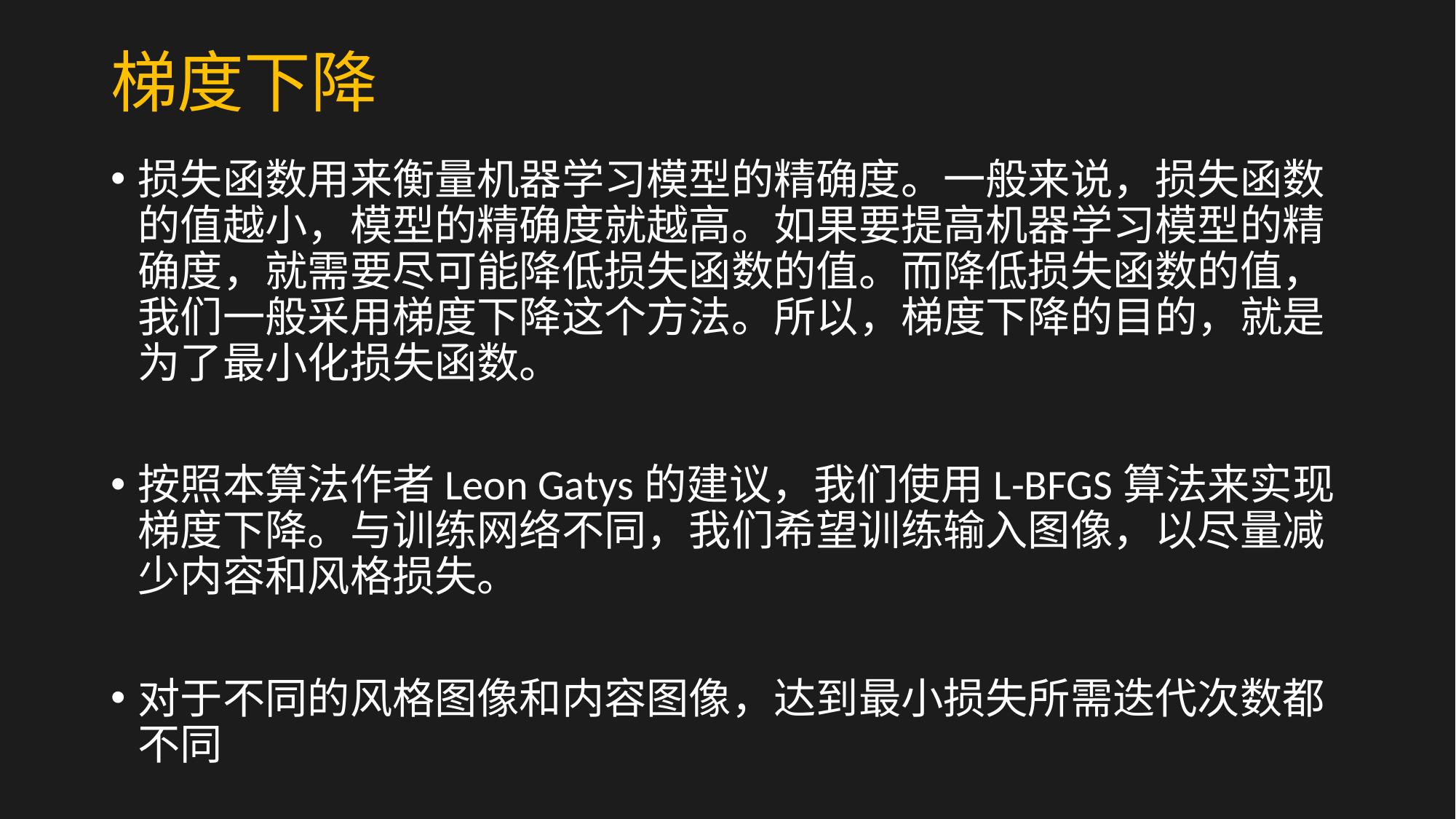

# 梯度下降
损失函数用来衡量机器学习模型的精确度。一般来说，损失函数的值越小，模型的精确度就越高。如果要提高机器学习模型的精确度，就需要尽可能降低损失函数的值。而降低损失函数的值，我们一般采用梯度下降这个方法。所以，梯度下降的目的，就是为了最小化损失函数。

按照本算法作者Leon Gatys的建议，我们使用L-BFGS算法来实现梯度下降。与训练网络不同，我们希望训练输入图像，以尽量减少内容和风格损失。

对于不同的风格图像和内容图像，达到最小损失所需迭代次数都不同